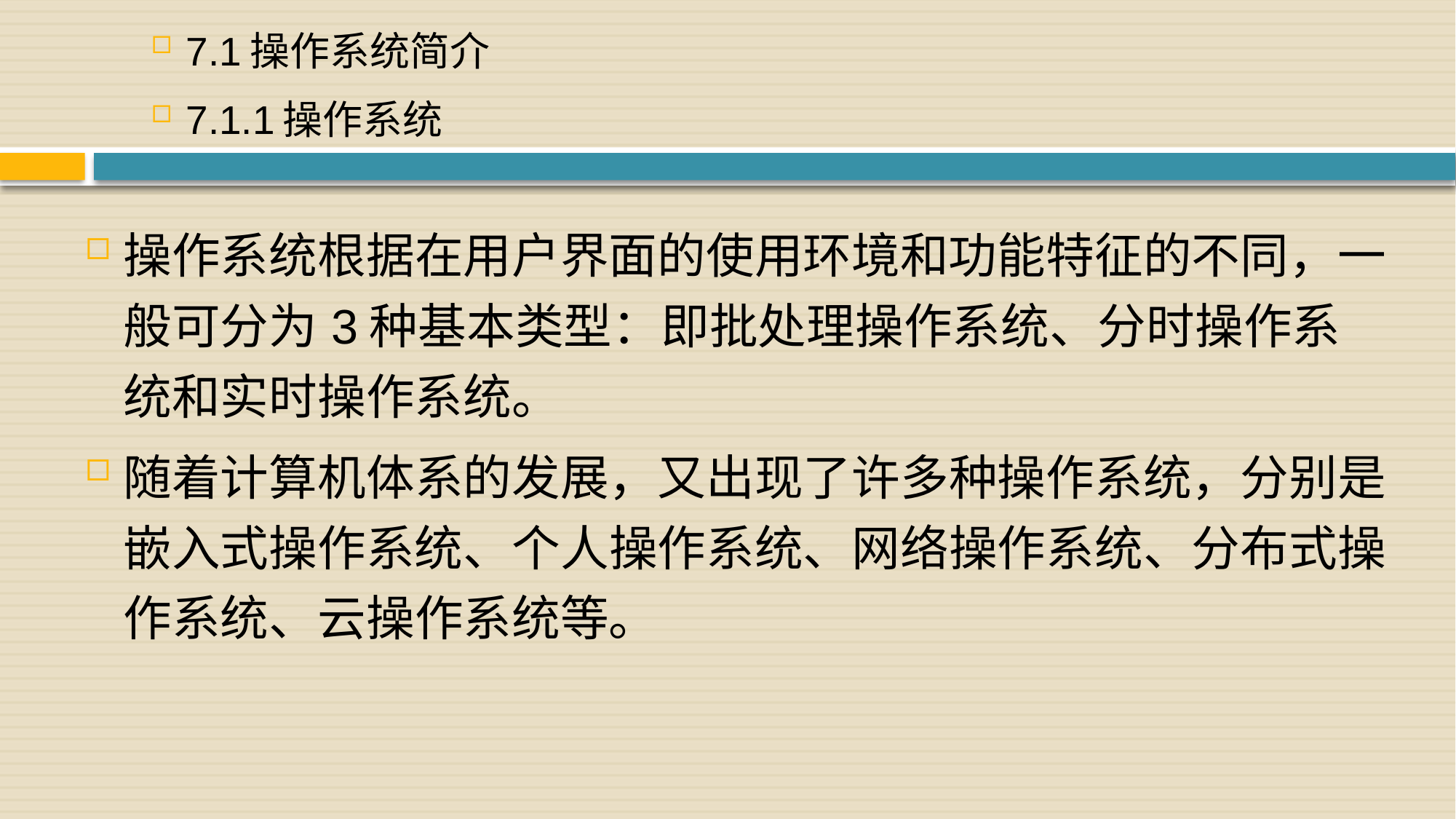

7.1操作系统简介
7.1.1操作系统
操作系统根据在用户界面的使用环境和功能特征的不同，一般可分为3种基本类型：即批处理操作系统、分时操作系统和实时操作系统。
随着计算机体系的发展，又出现了许多种操作系统，分别是嵌入式操作系统、个人操作系统、网络操作系统、分布式操作系统、云操作系统等。